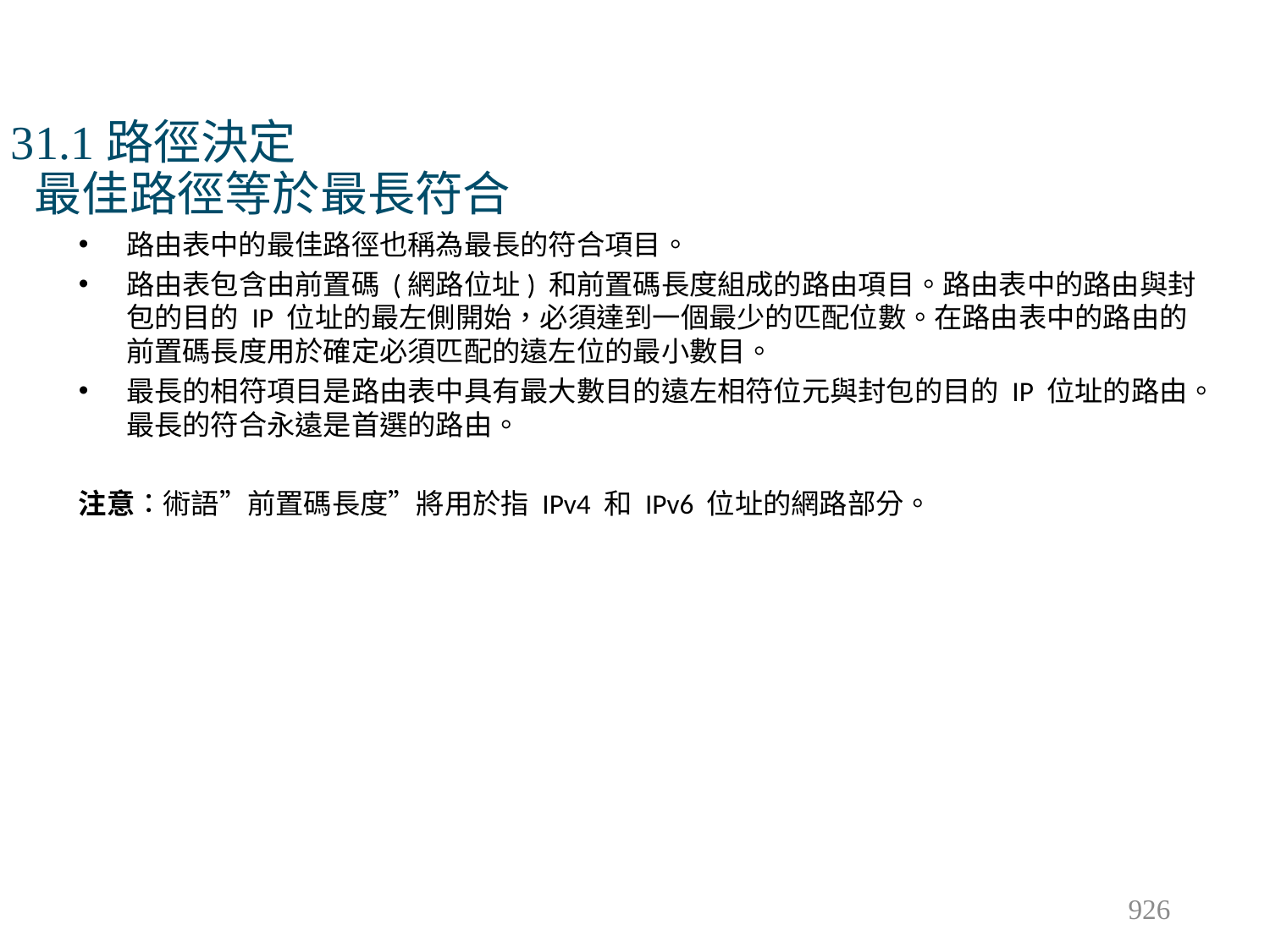

# 31.1路徑決定 最佳路徑等於最長符合
路由表中的最佳路徑也稱為最長的符合項目。
路由表包含由前置碼 (網路位址) 和前置碼長度組成的路由項目。路由表中的路由與封包的目的 IP 位址的最左側開始，必須達到一個最少的匹配位數。在路由表中的路由的前置碼長度用於確定必須匹配的遠左位的最小數目。
最長的相符項目是路由表中具有最大數目的遠左相符位元與封包的目的 IP 位址的路由。最長的符合永遠是首選的路由。

注意：術語”前置碼長度”將用於指 IPv4 和 IPv6 位址的網路部分。

926